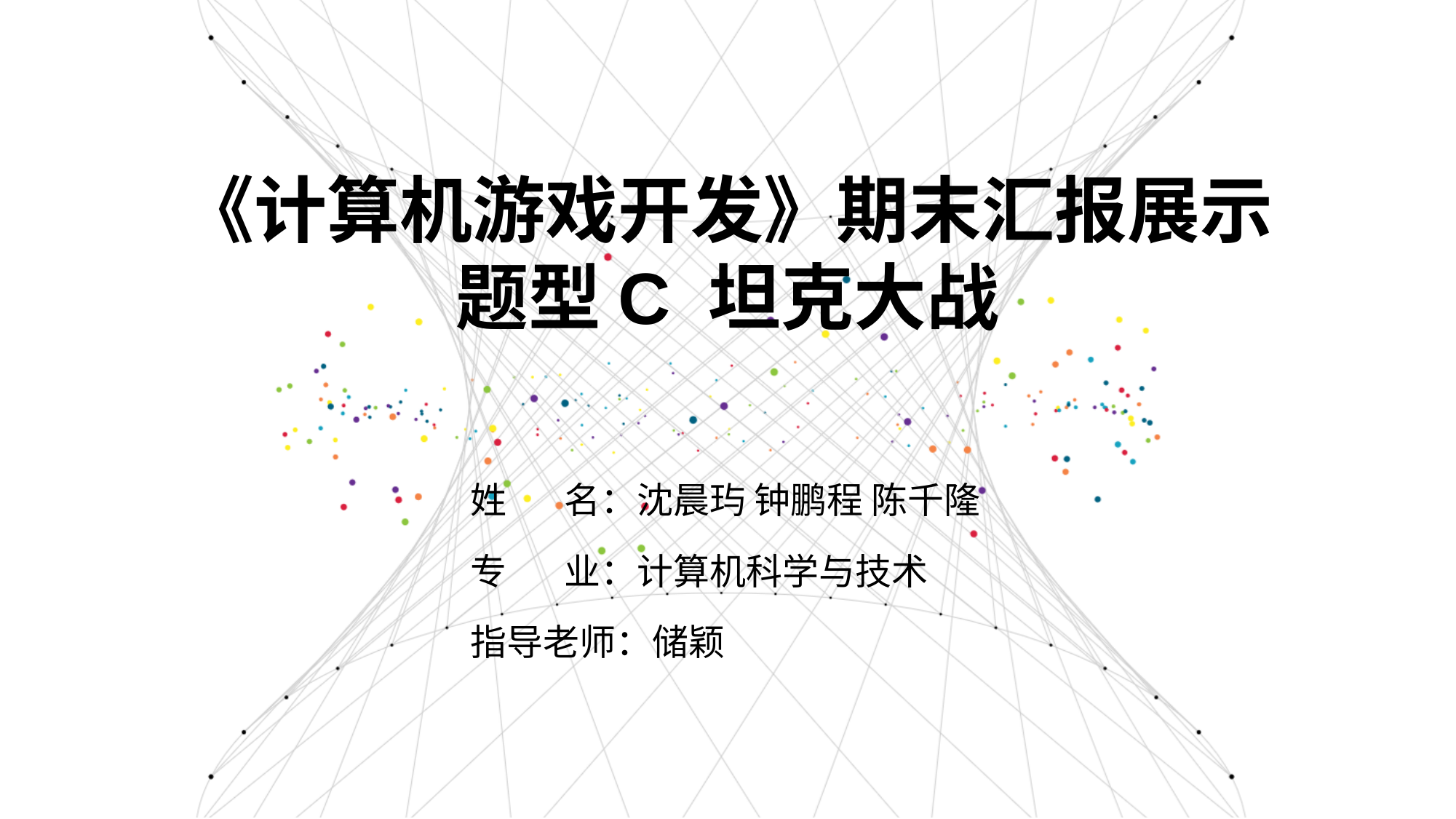

《计算机游戏开发》期末汇报展示
题型C 坦克大战
姓       名：沈晨玙 钟鹏程 陈千隆
专       业：计算机科学与技术
指导老师：储颖